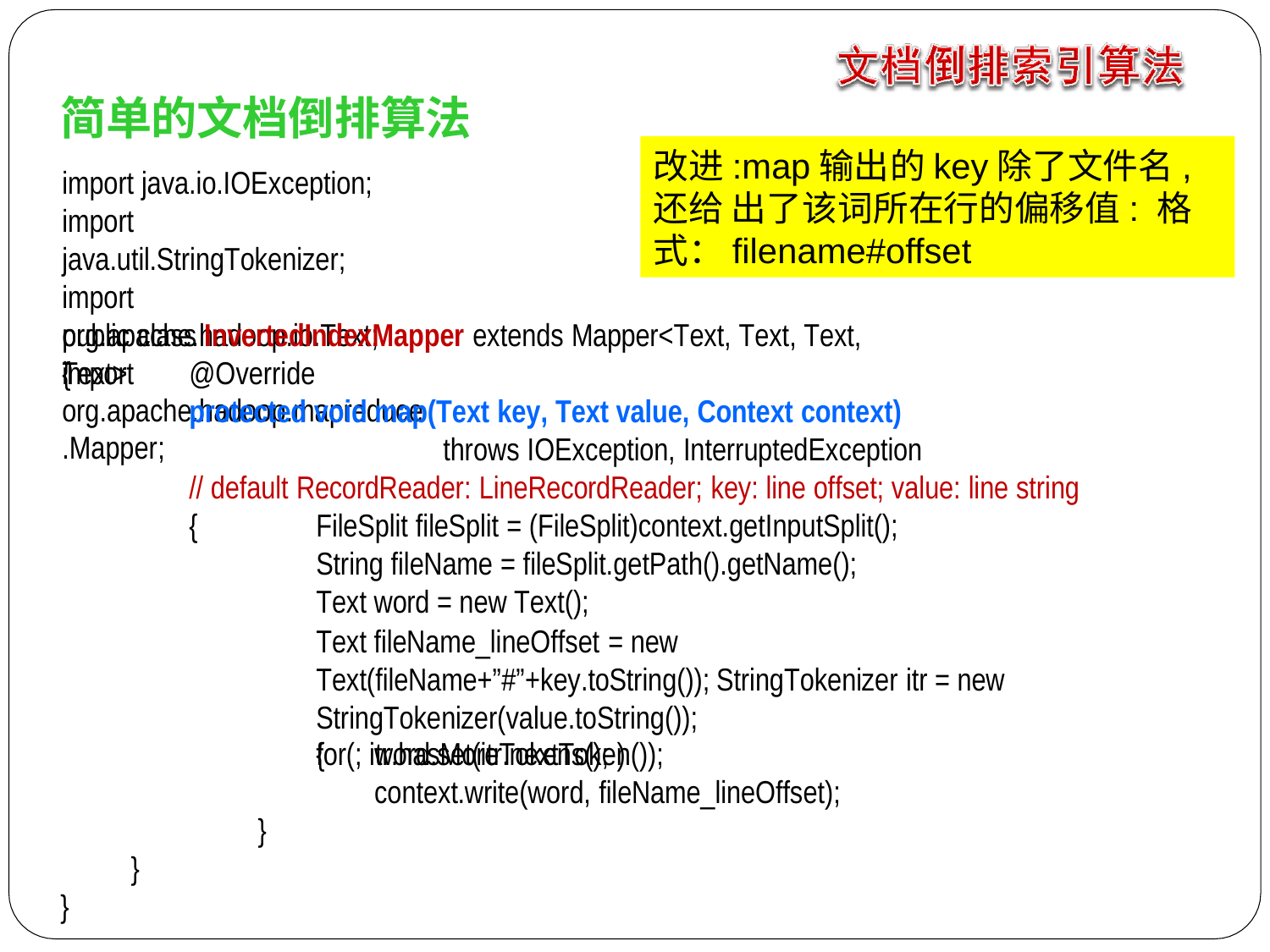

# 简单的文档倒排算法

改进:map输出的key除了文件名,还给 出了该词所在行的偏移值: 格式：filename#offset
import java.io.IOException; import java.util.StringTokenizer;
import org.apache.hadoop.io.Text;
import org.apache.hadoop.mapreduce.Mapper;
public class InvertedIndexMapper extends Mapper<Text, Text, Text, Text>
{
@Override
protected void map(Text key, Text value, Context context)
throws IOException, InterruptedException
// default RecordReader: LineRecordReader; key: line offset; value: line string
{
FileSplit fileSplit = (FileSplit)context.getInputSplit(); String fileName = fileSplit.getPath().getName(); Text word = new Text();
Text fileName_lineOffset = new Text(fileName+”#”+key.toString()); StringTokenizer itr = new StringTokenizer(value.toString());
for(; itr.hasMoreTokens(); )
{	word.set(itr.nextToken()); context.write(word, fileName_lineOffset);
}
}
}